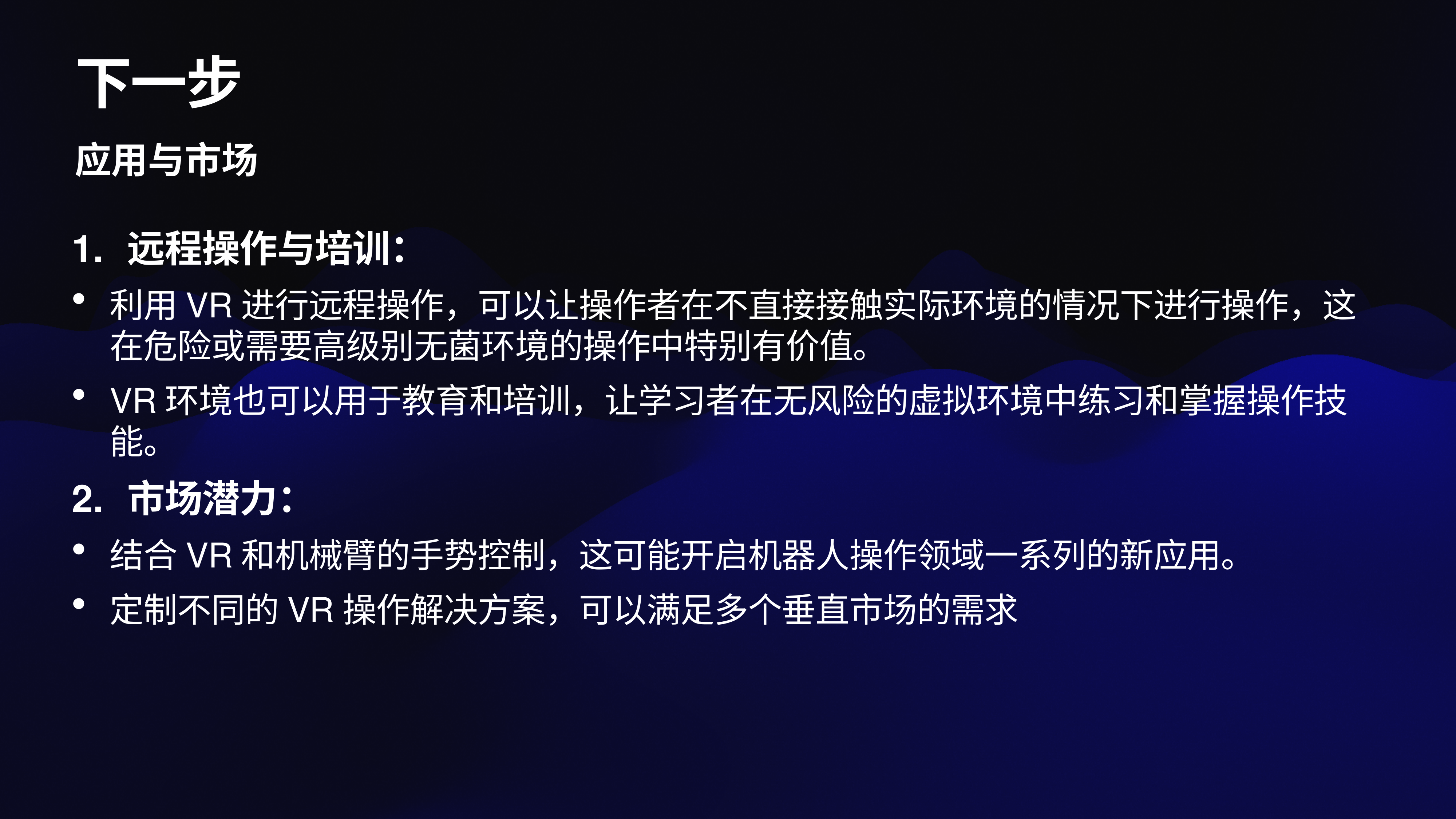

# 下一步
应用与市场
远程操作与培训：
利用VR进行远程操作，可以让操作者在不直接接触实际环境的情况下进行操作，这在危险或需要高级别无菌环境的操作中特别有价值。
VR环境也可以用于教育和培训，让学习者在无风险的虚拟环境中练习和掌握操作技能。
市场潜力：
结合VR和机械臂的手势控制，这可能开启机器人操作领域一系列的新应用。
定制不同的VR操作解决方案，可以满足多个垂直市场的需求